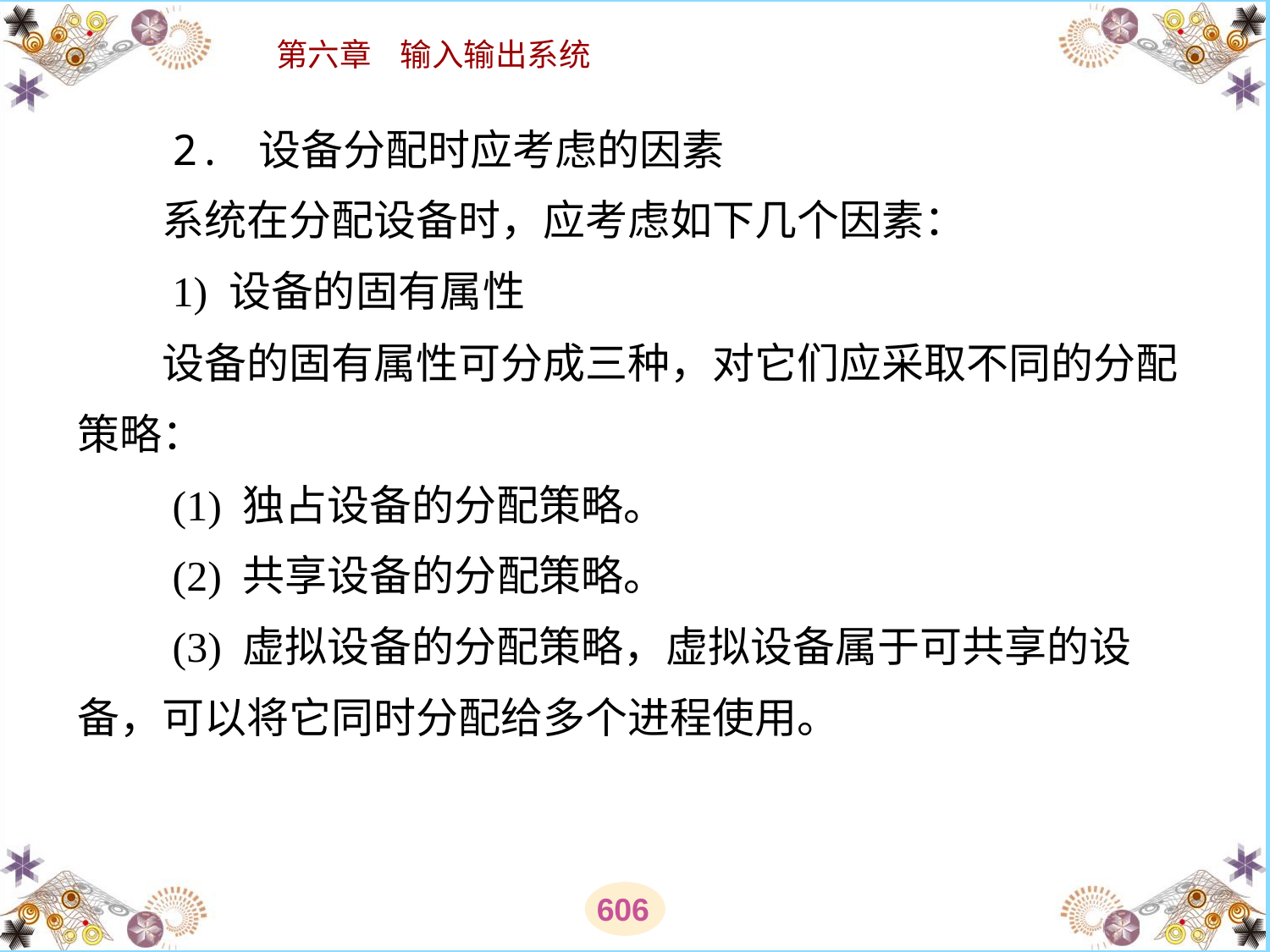

# 2. 设备分配时应考虑的因素 　　系统在分配设备时，应考虑如下几个因素： 　　1) 设备的固有属性 　　设备的固有属性可分成三种，对它们应采取不同的分配策略： 　　(1) 独占设备的分配策略。 　　(2) 共享设备的分配策略。 　　(3) 虚拟设备的分配策略，虚拟设备属于可共享的设备，可以将它同时分配给多个进程使用。